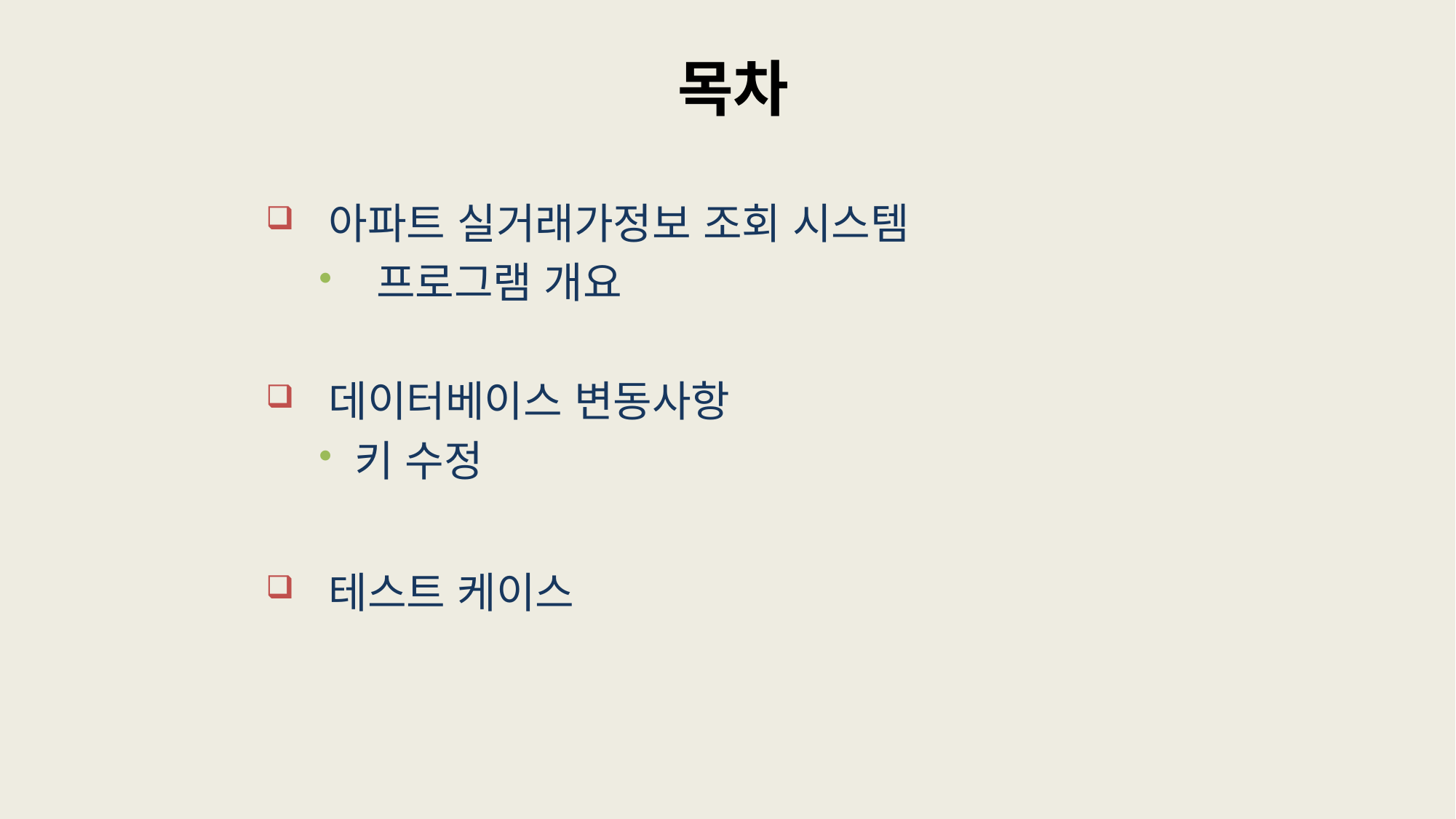

# 목차
 아파트 실거래가정보 조회 시스템
 프로그램 개요

 데이터베이스 변동사항
키 수정

 테스트 케이스